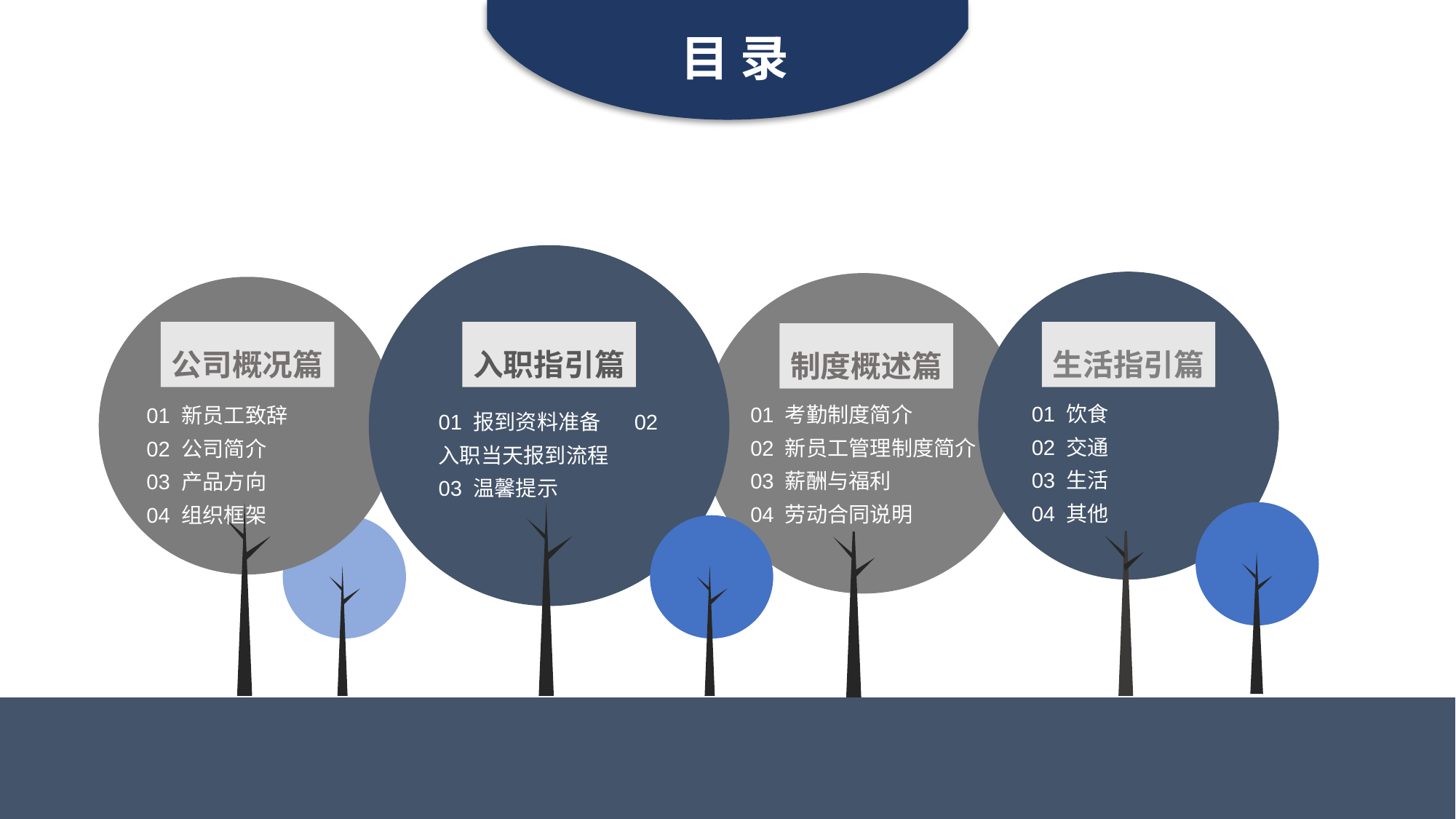

目 录

入职指引篇
01 报到资料准备      02 入职当天报到流程
03 温馨提示

生活指引篇
01 饮食
02 交通
03 生活
04 其他

制度概述篇
01 考勤制度简介        02 新员工管理制度简介
03 薪酬与福利
04 劳动合同说明

公司概况篇
01 新员工致辞
02 公司简介
03 产品方向
04 组织框架